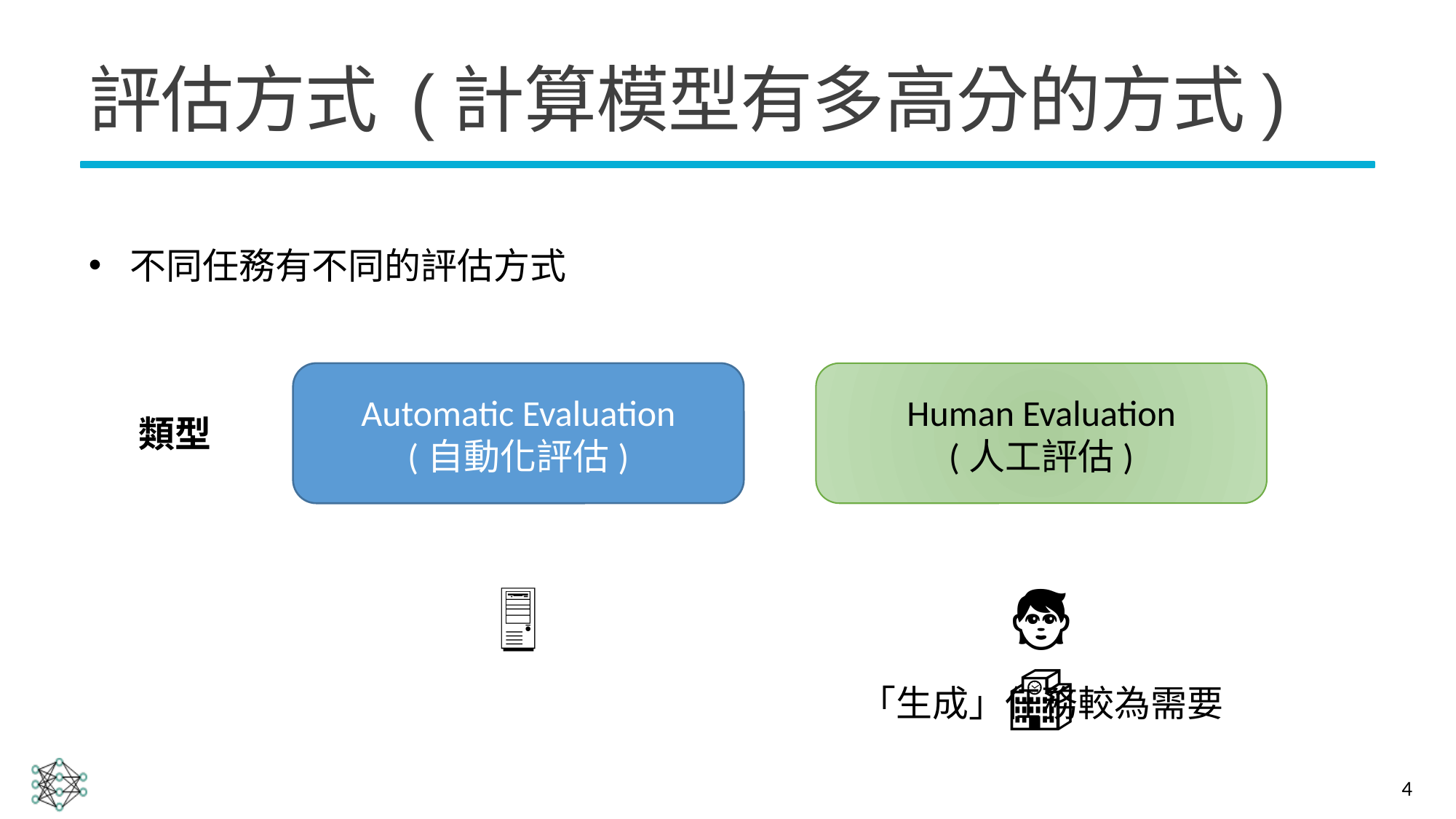

# 評估方式 (計算模型有多高分的方式)
不同任務有不同的評估方式
Automatic Evaluation
(自動化評估)
Human Evaluation
(人工評估)
類型
🖥️
🧑‍🏫
「生成」任務較為需要
4